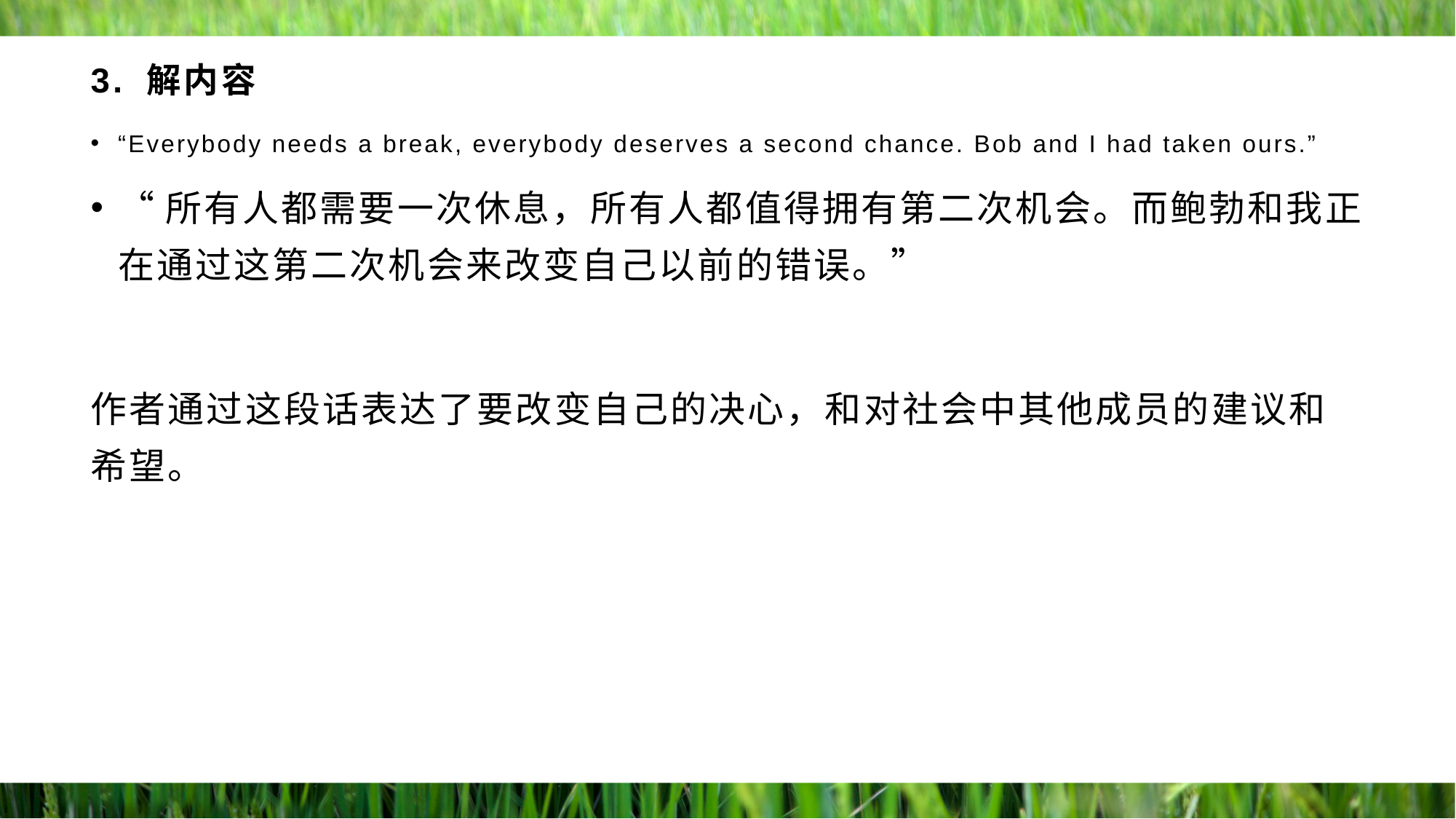

# 3. 解内容
“Everybody needs a break, everybody deserves a second chance. Bob and I had taken ours.”
“所有人都需要一次休息，所有人都值得拥有第二次机会。而鲍勃和我正在通过这第二次机会来改变自己以前的错误。”

作者通过这段话表达了要改变自己的决心，和对社会中其他成员的建议和希望。